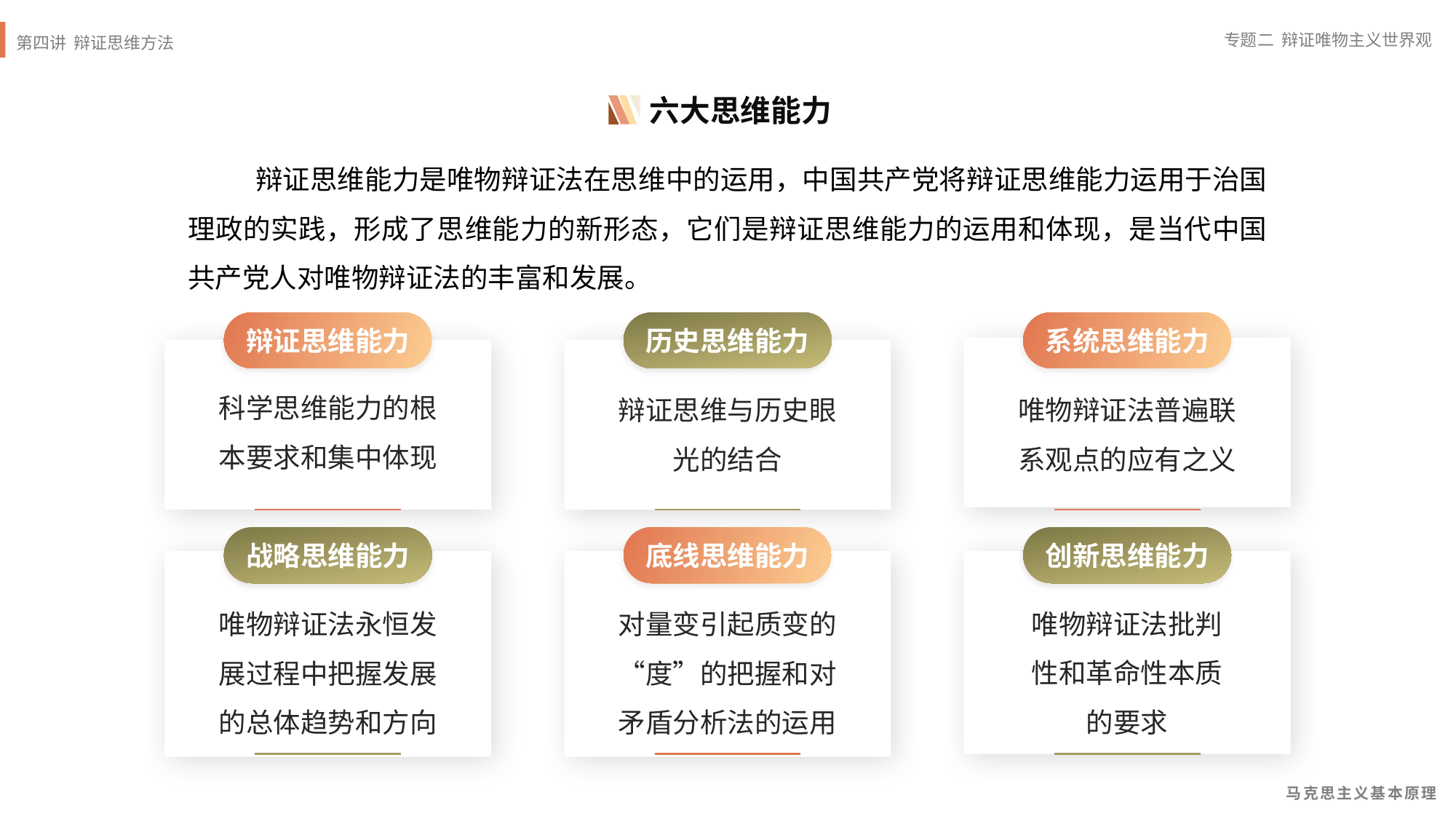

六大思维能力

 辩证思维能力是唯物辩证法在思维中的运用，中国共产党将辩证思维能力运用于治国理政的实践，形成了思维能力的新形态，它们是辩证思维能力的运用和体现，是当代中国共产党人对唯物辩证法的丰富和发展。
辩证思维能力

科学思维能力的根本要求和集中体现
历史思维能力

辩证思维与历史眼光的结合
系统思维能力

唯物辩证法普遍联系观点的应有之义
战略思维能力

唯物辩证法永恒发展过程中把握发展的总体趋势和方向
底线思维能力

对量变引起质变的“度”的把握和对矛盾分析法的运用
创新思维能力

唯物辩证法批判性和革命性本质的要求